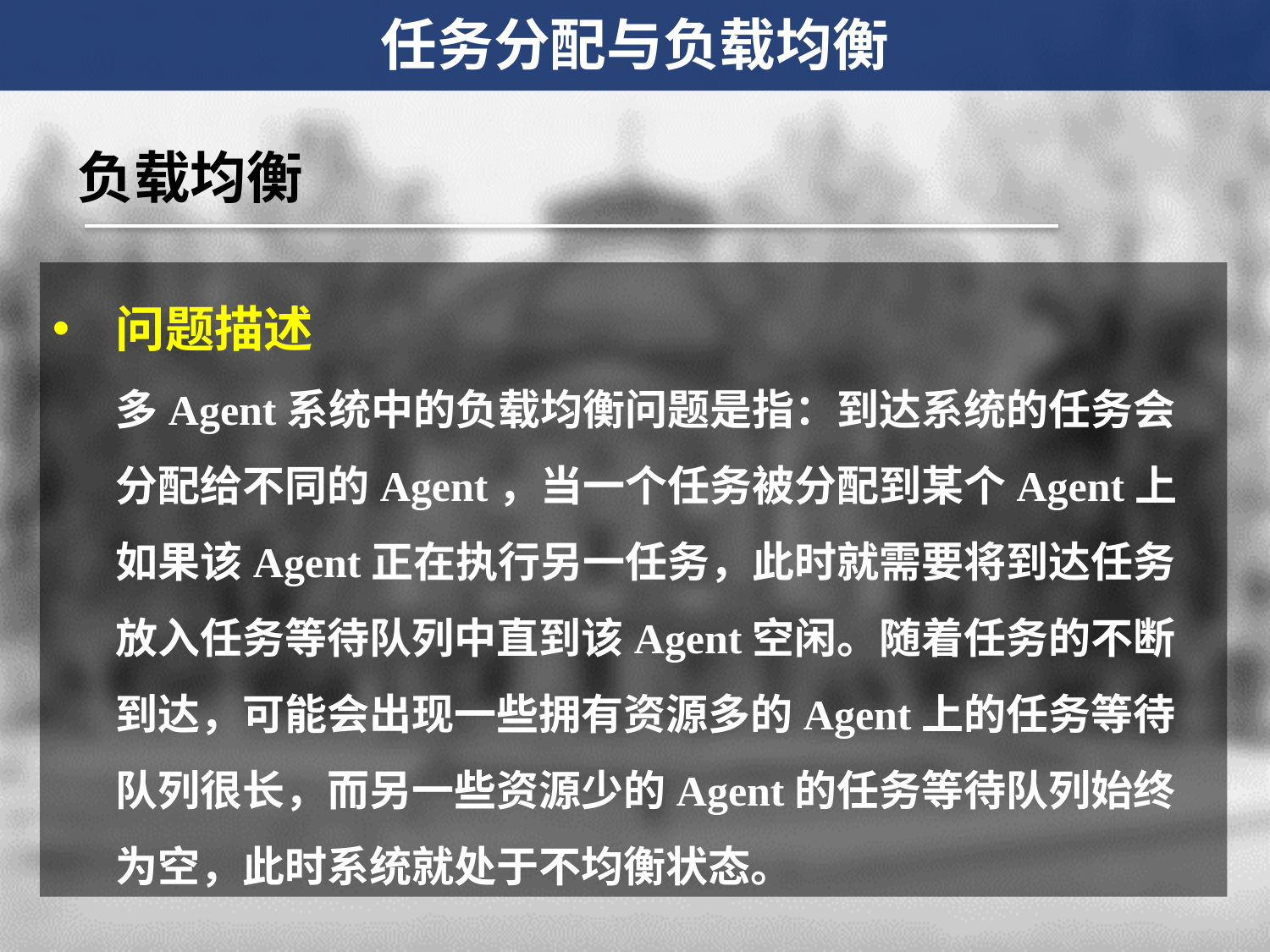

任务分配与负载均衡
负载均衡
问题描述
多Agent系统中的负载均衡问题是指：到达系统的任务会分配给不同的Agent，当一个任务被分配到某个Agent上如果该Agent正在执行另一任务，此时就需要将到达任务放入任务等待队列中直到该Agent空闲。随着任务的不断到达，可能会出现一些拥有资源多的Agent上的任务等待队列很长，而另一些资源少的Agent的任务等待队列始终为空，此时系统就处于不均衡状态。